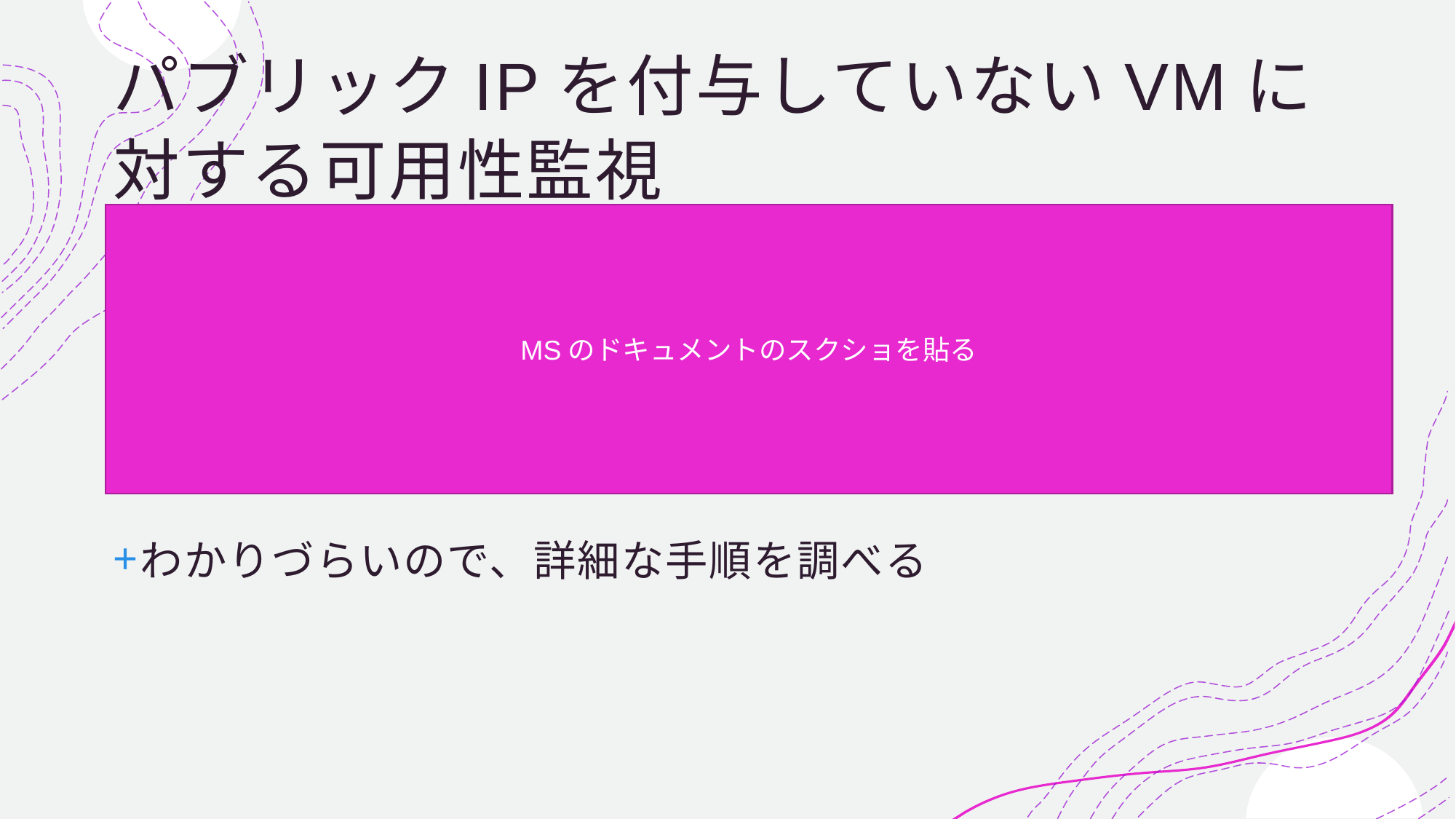

# パブリックIPを付与していないVMに対する可用性監視
MSのドキュメントのスクショを貼る
わかりづらいので、詳細な手順を調べる